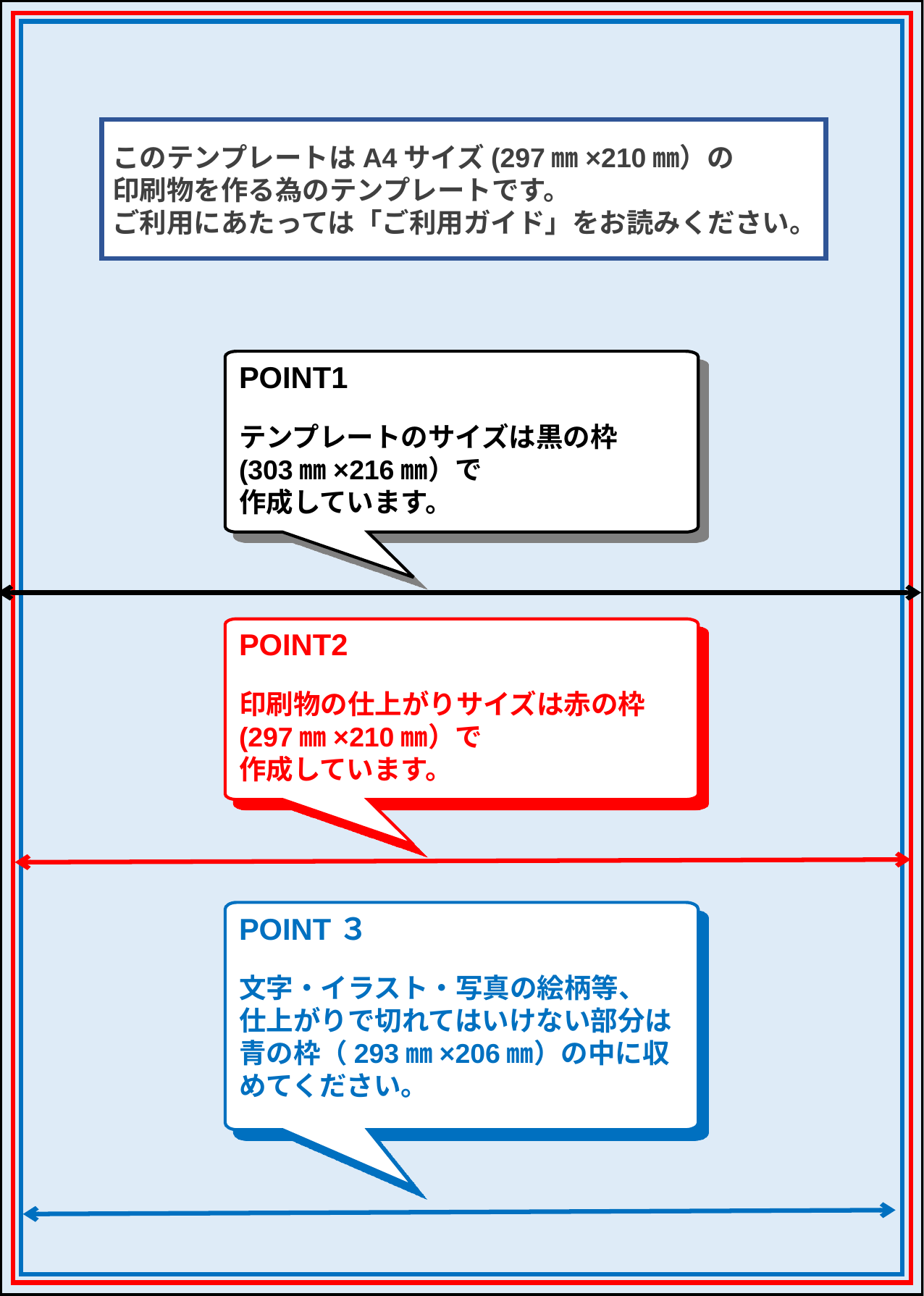

このテンプレートはA4サイズ(297㎜×210㎜）の
印刷物を作る為のテンプレートです。
ご利用にあたっては「ご利用ガイド」をお読みください。
POINT1

テンプレートのサイズは黒の枠
(303㎜×216㎜）で
作成しています。
POINT2

印刷物の仕上がりサイズは赤の枠(297㎜×210㎜）で
作成しています。
POINT３

文字・イラスト・写真の絵柄等、
仕上がりで切れてはいけない部分は
青の枠（293㎜×206㎜）の中に収めてください。